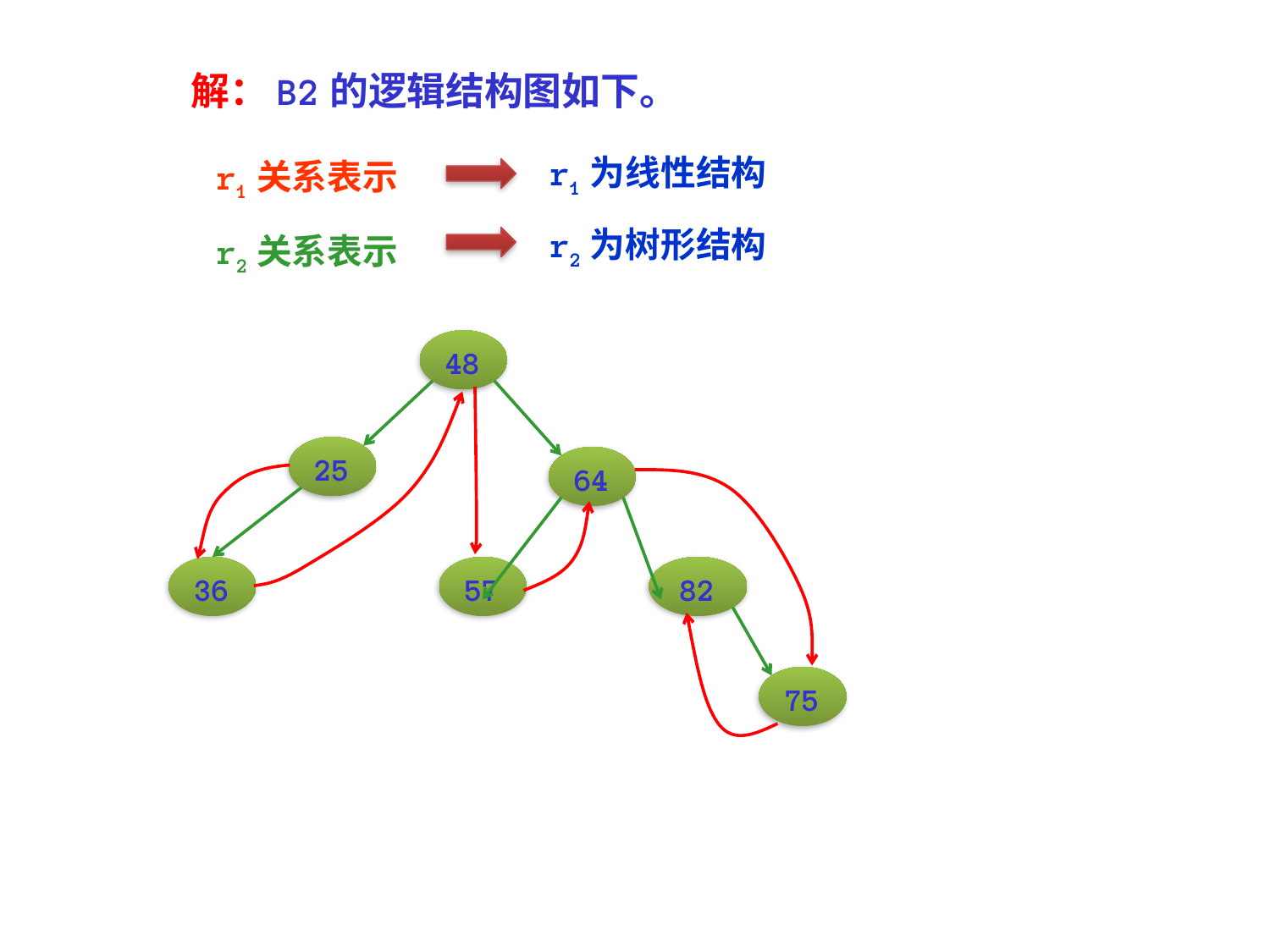

解：B2的逻辑结构图如下。
r1关系表示
r1为线性结构

r2为树形结构

r2关系表示
48

25
64
36
57
82
75